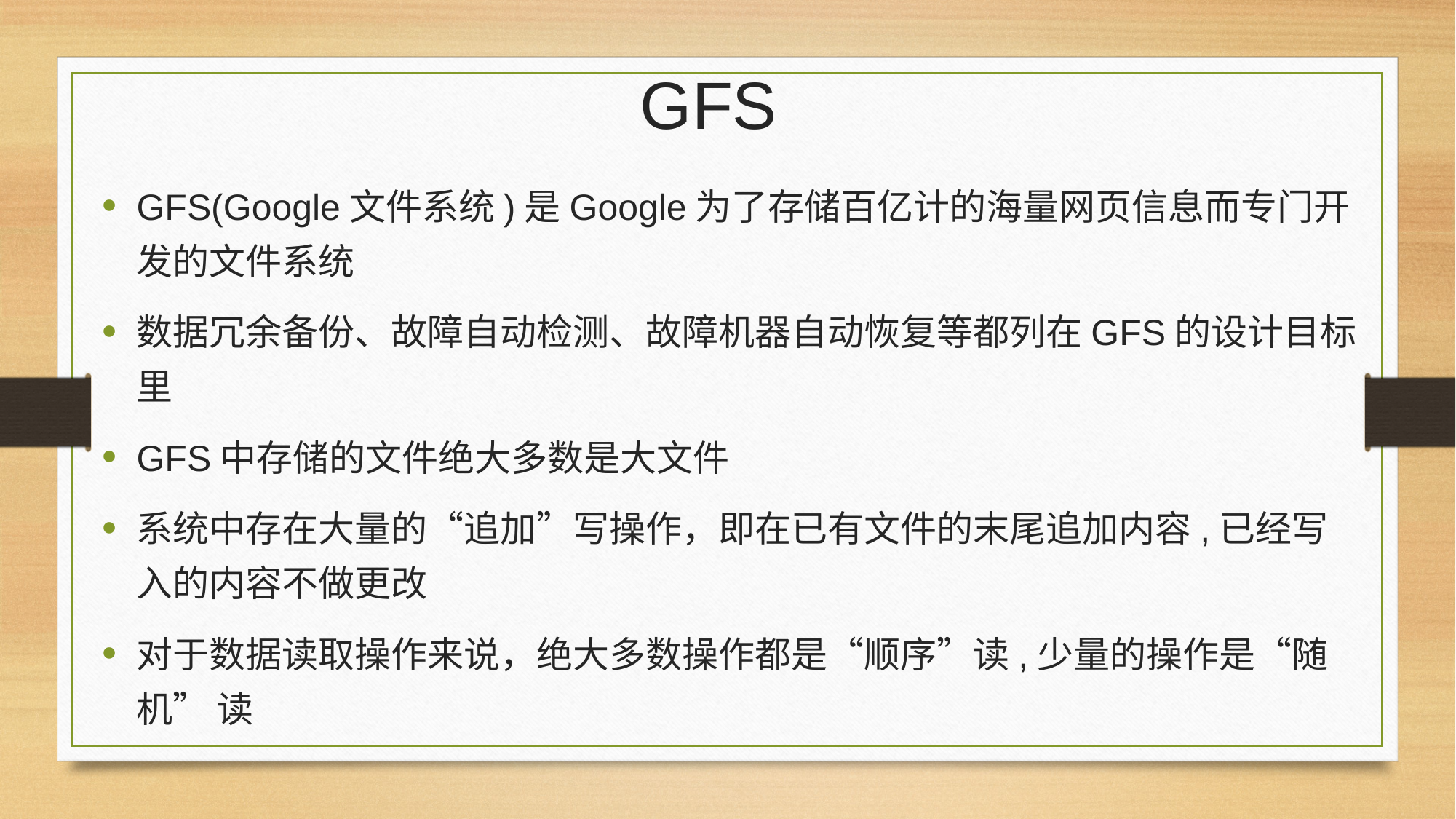

# GFS
GFS(Google文件系统)是Google为了存储百亿计的海量网页信息而专门开发的文件系统
数据冗余备份、故障自动检测、故障机器自动恢复等都列在GFS的设计目标里
GFS中存储的文件绝大多数是大文件
系统中存在大量的“追加”写操作，即在已有文件的末尾追加内容,已经写入的内容不做更改
对于数据读取操作来说，绝大多数操作都是“顺序”读,少量的操作是“随机” 读